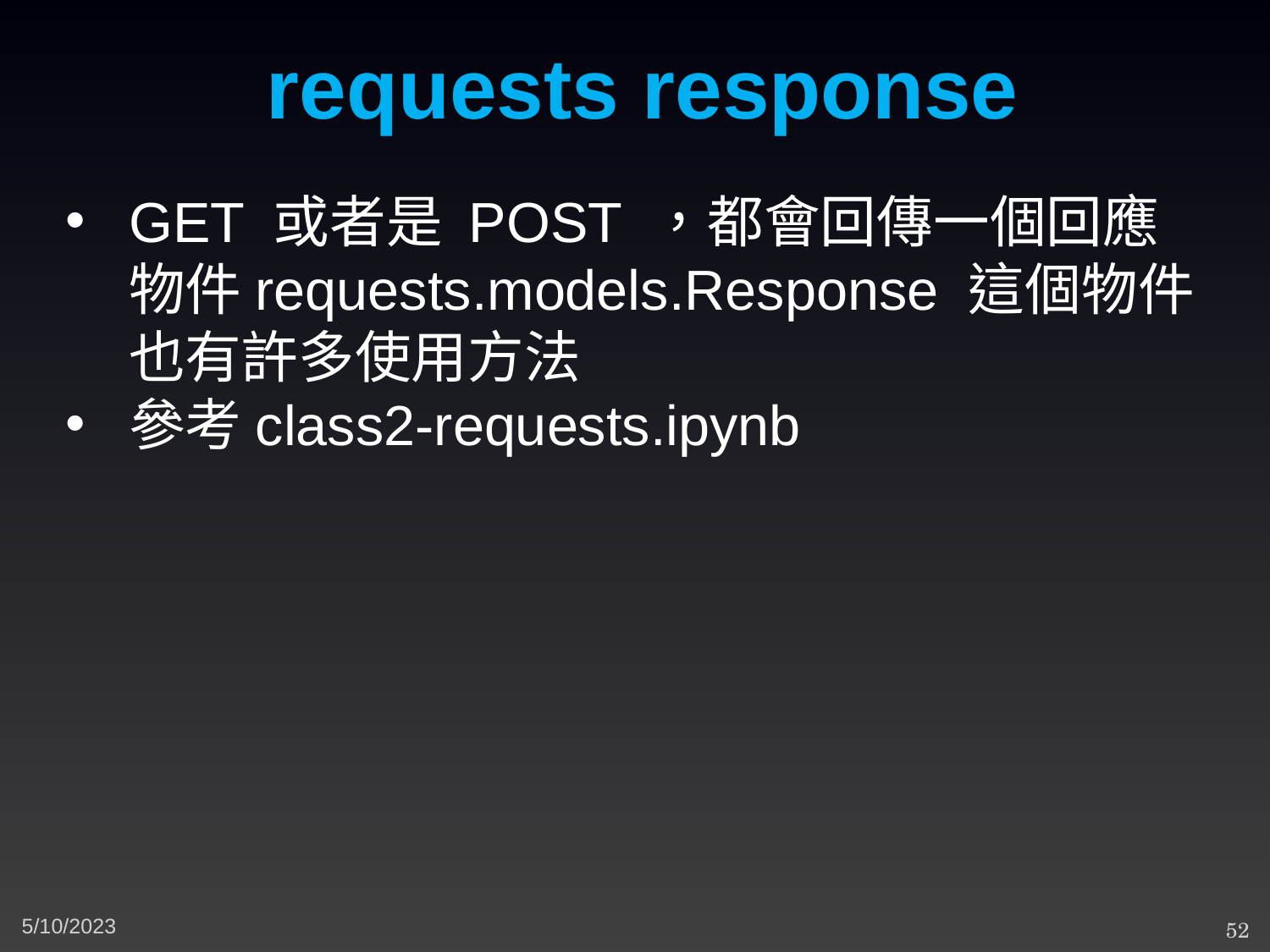

requests response
GET 或者是 POST ，都會回傳一個回應物件requests.models.Response 這個物件也有許多使用方法
參考class2-requests.ipynb
5/10/2023
52